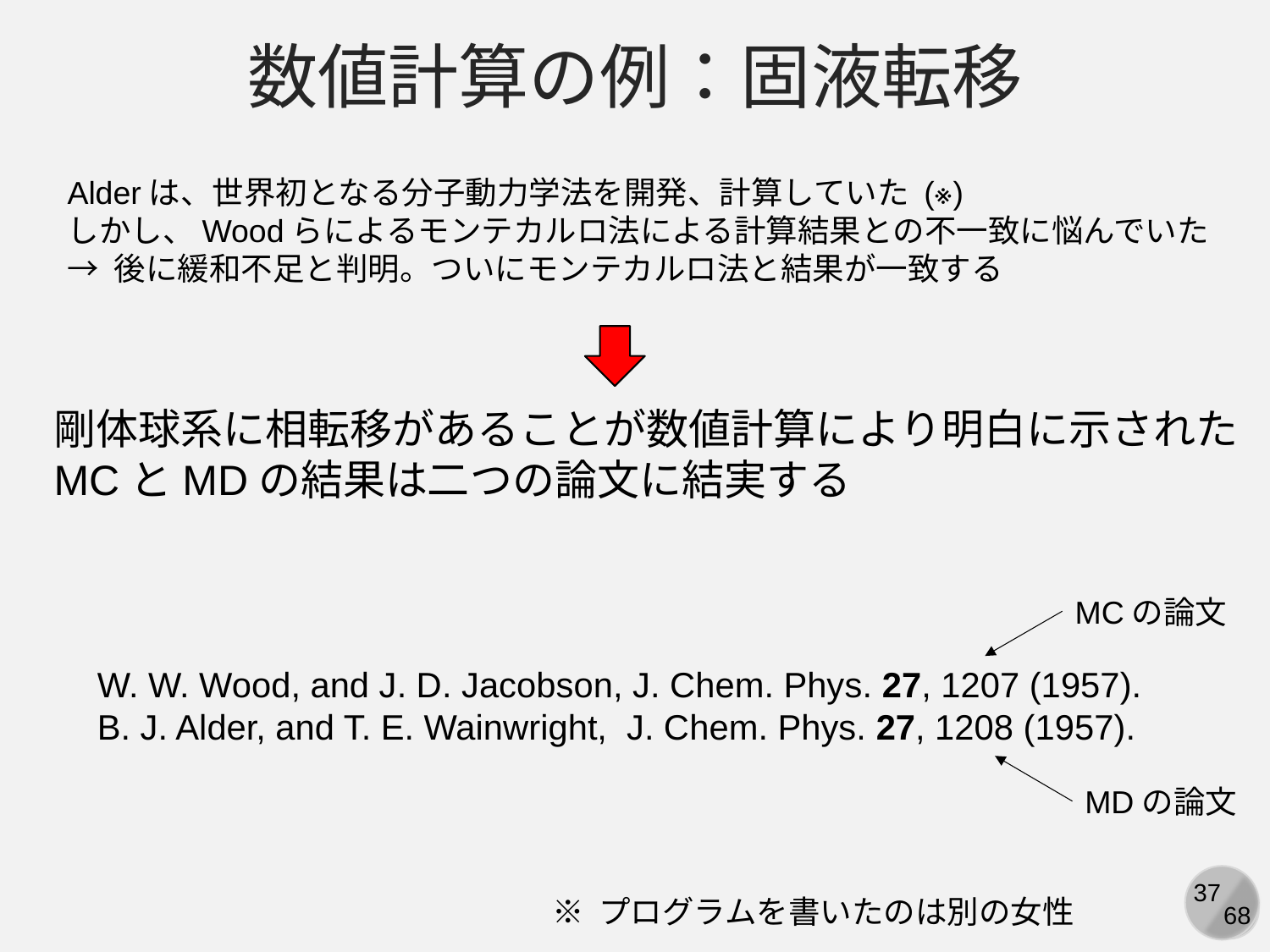

数値計算の例：固液転移
Alderは、世界初となる分子動力学法を開発、計算していた (※)
しかし、Woodらによるモンテカルロ法による計算結果との不一致に悩んでいた
→ 後に緩和不足と判明。ついにモンテカルロ法と結果が一致する

剛体球系に相転移があることが数値計算により明白に示された
MCとMDの結果は二つの論文に結実する
MCの論文
W. W. Wood, and J. D. Jacobson, J. Chem. Phys. 27, 1207 (1957).
B. J. Alder, and T. E. Wainwright,  J. Chem. Phys. 27, 1208 (1957).
MDの論文
※ プログラムを書いたのは別の女性